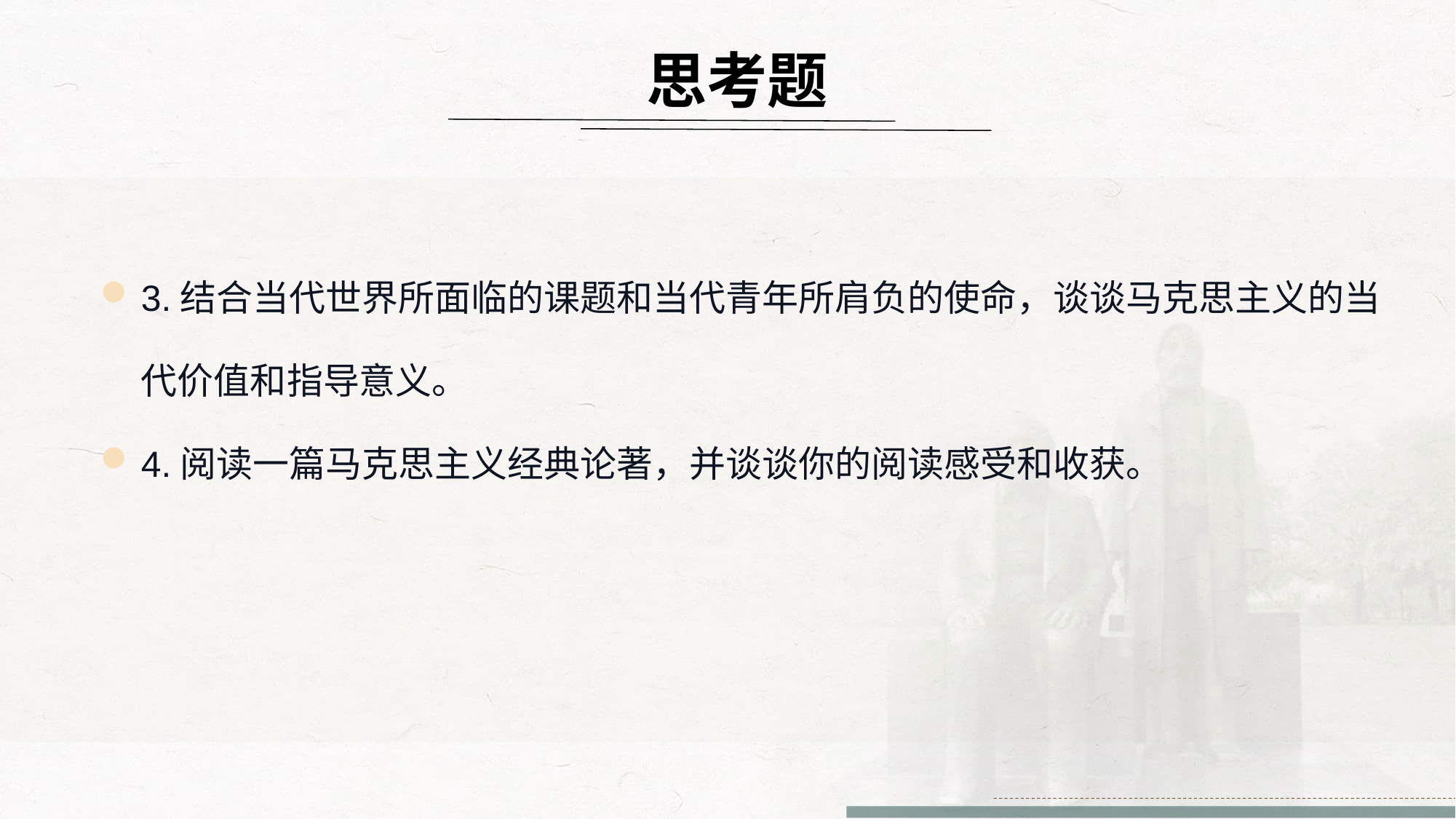

思考题

3.结合当代世界所面临的课题和当代青年所肩负的使命，谈谈马克思主义的当代价值和指导意义。
4.阅读一篇马克思主义经典论著，并谈谈你的阅读感受和收获。